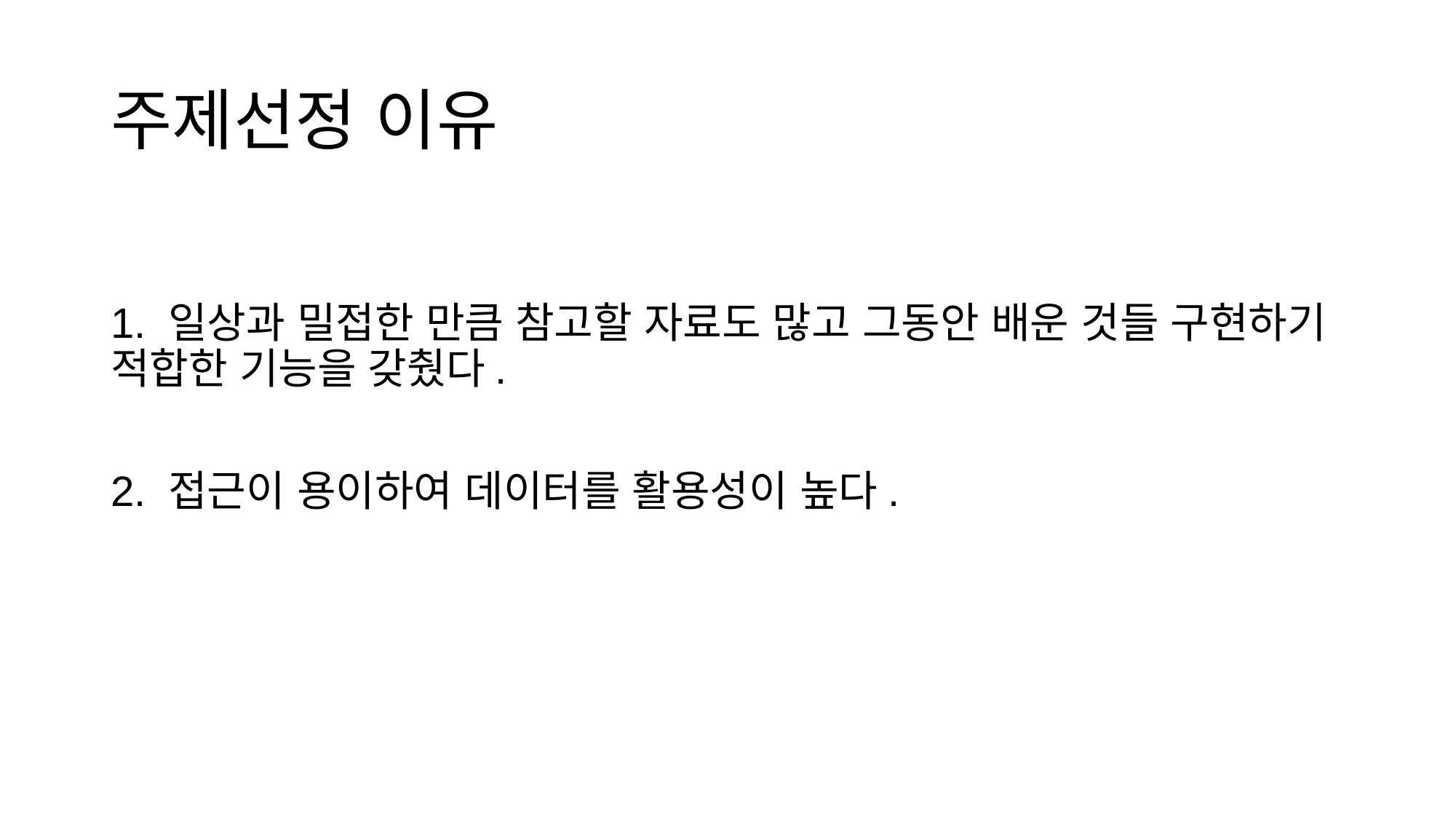

# 주제선정 이유
1. 일상과 밀접한 만큼 참고할 자료도 많고 그동안 배운 것들 구현하기 적합한 기능을 갖췄다.

2. 접근이 용이하여 데이터를 활용성이 높다.